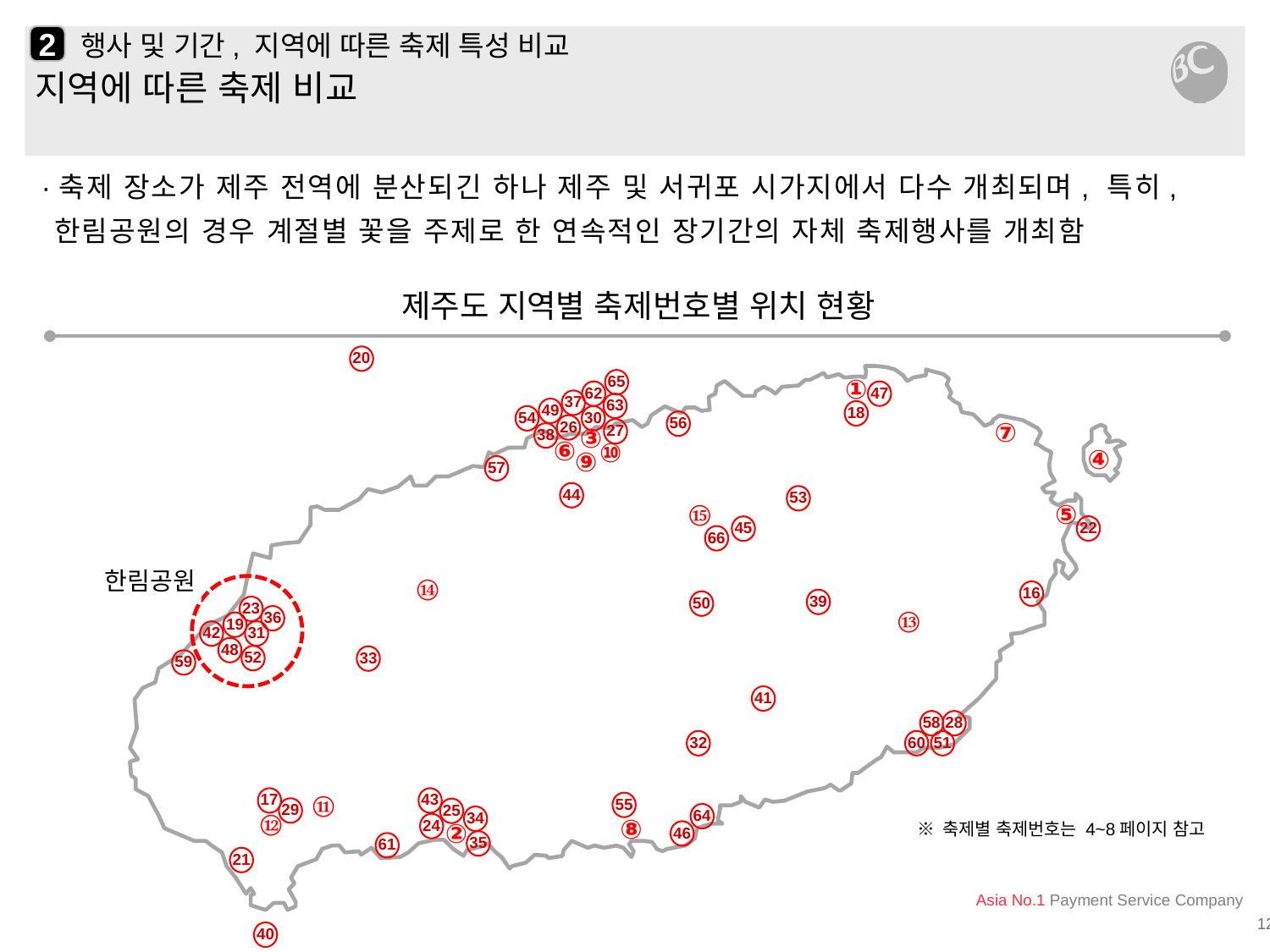

2
# 행사 및 기간, 지역에 따른 축제 특성 비교
지역에 따른 축제 비교
·축제 장소가 제주 전역에 분산되긴 하나 제주 및 서귀포 시가지에서 다수 개최되며, 특히, 한림공원의 경우 계절별 꽃을 주제로 한 연속적인 장기간의 자체 축제행사를 개최함
제주도 지역별 축제번호별 위치 현황
20

65
①
62
47
37
63
49
18
54
30
56
26
27
⑦
38
③
⑥
⑩
④
⑨
57
44
53
⑮
⑤
22
45
66
⑭
16
39
50
23
36
⑬
19
31
42
48
52
33
59
41
58
28
51
32
60
17
43
⑪
55
29
25
64
34
⑫
24
⑧
②
46
35
61
21
40
한림공원

※ 축제별 축제번호는 4~8페이지 참고